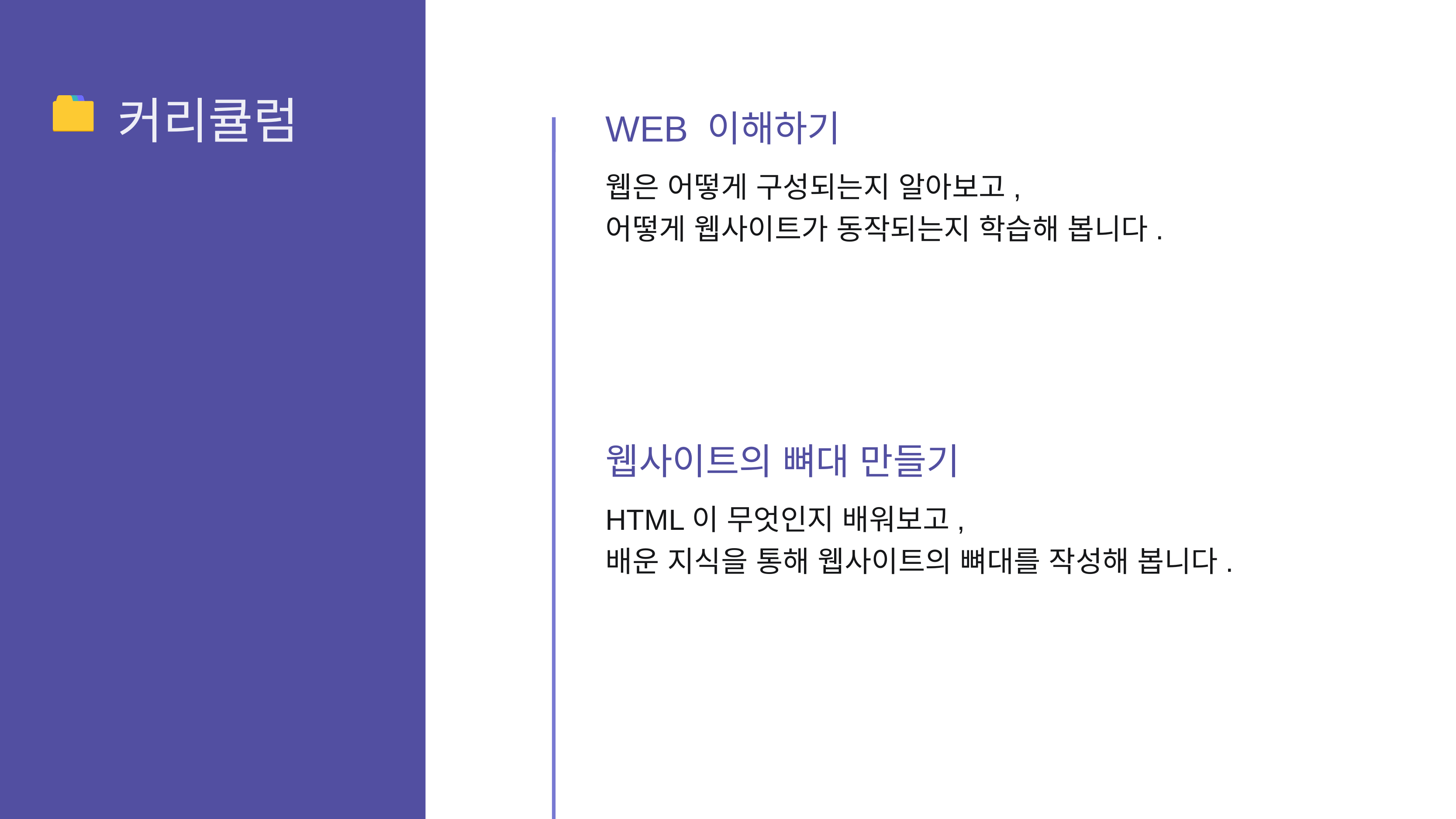

WEB 이해하기

웹은 어떻게 구성되는지 알아보고,
어떻게 웹사이트가 동작되는지 학습해 봅니다.
웹사이트의 뼈대 만들기

HTML이 무엇인지 배워보고,
배운 지식을 통해 웹사이트의 뼈대를 작성해 봅니다.